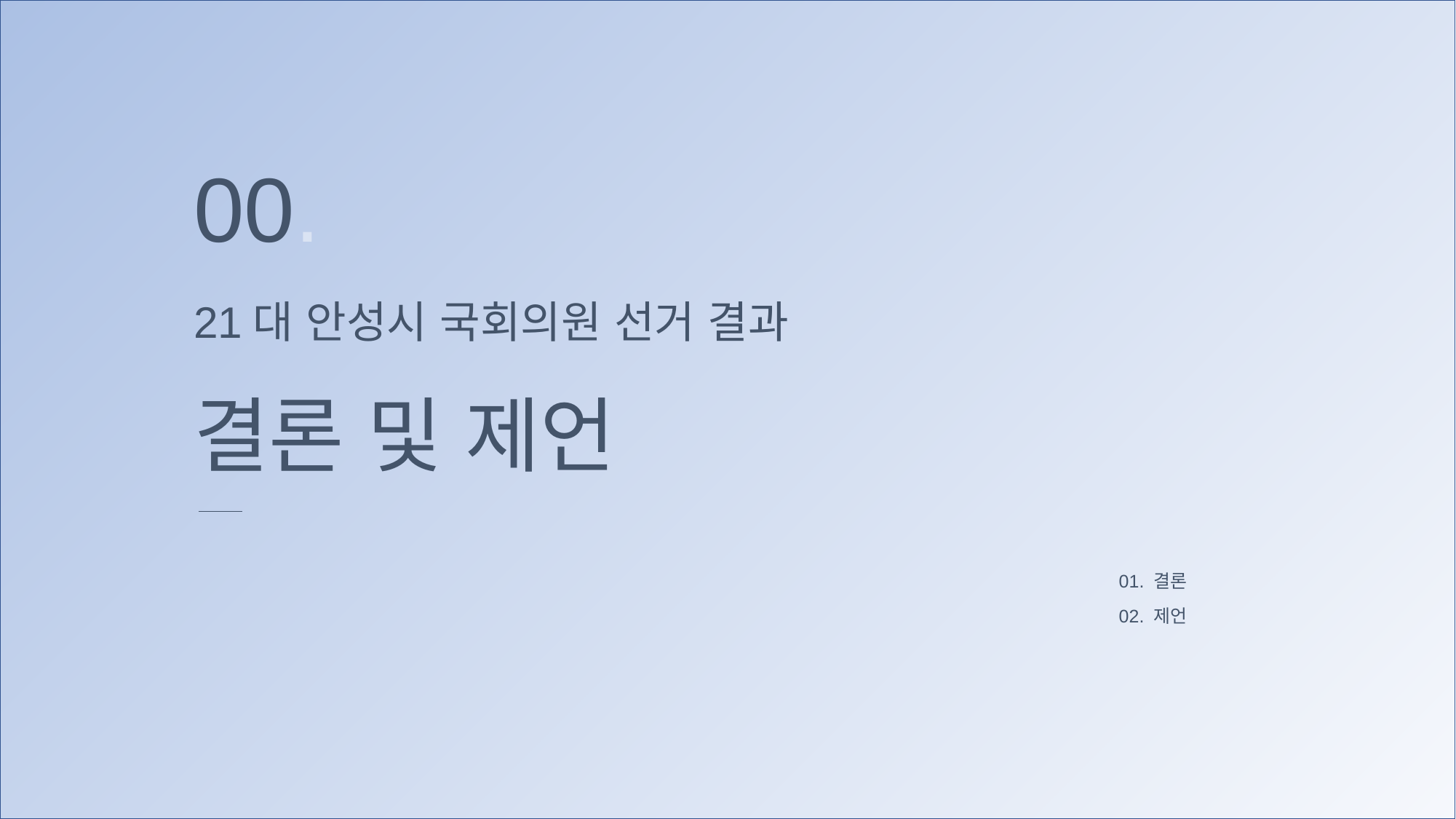

00.
21대 안성시 국회의원 선거 결과

결론 및 제언
01. 결론
02. 제언